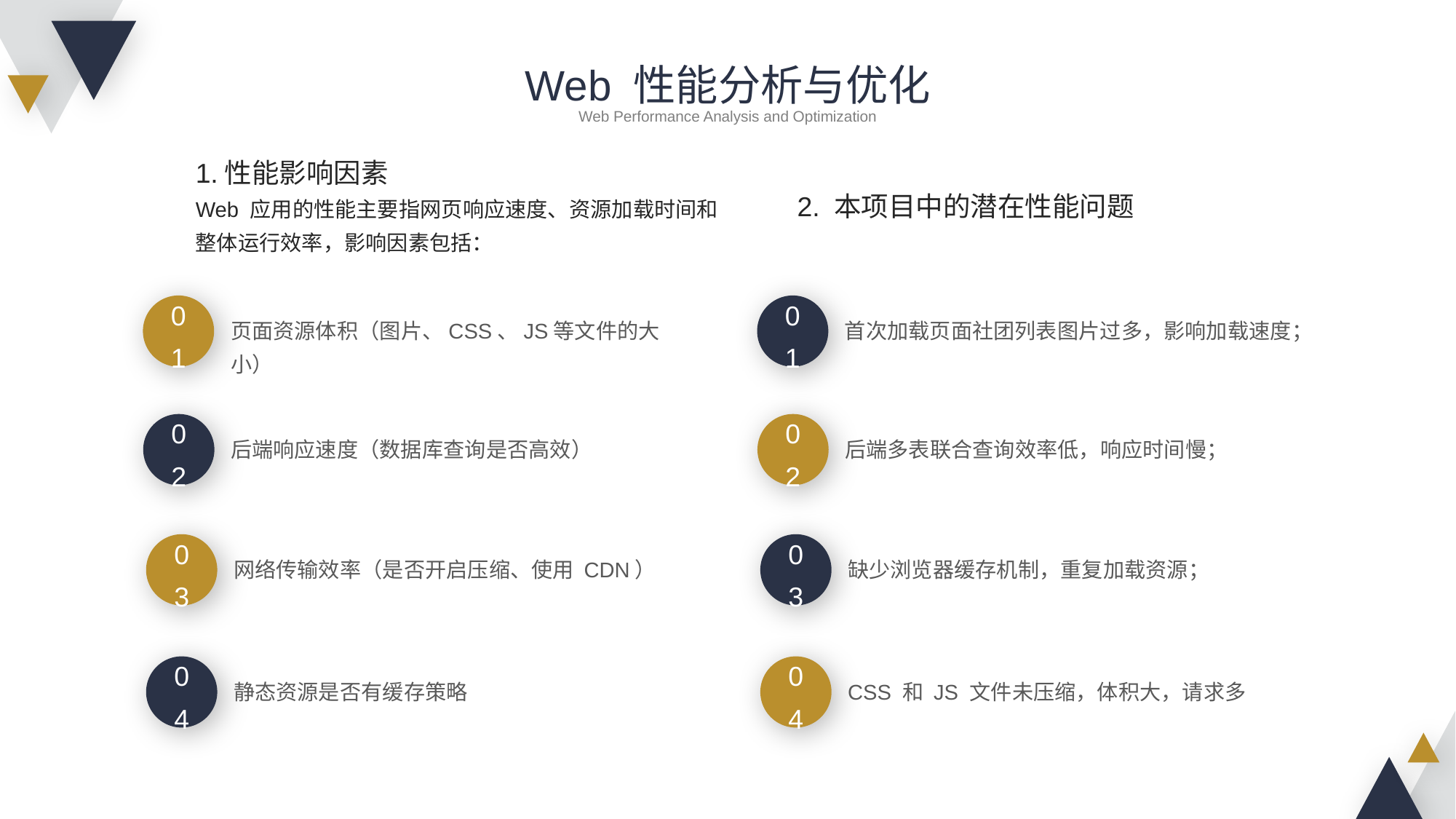

Web 性能分析与优化
Web Performance Analysis and Optimization
1.性能影响因素
Web 应用的性能主要指网页响应速度、资源加载时间和整体运行效率，影响因素包括：
2. 本项目中的潜在性能问题
01
01
首次加载页面社团列表图片过多，影响加载速度；
页面资源体积（图片、CSS、JS等文件的大小）
02
02
后端响应速度（数据库查询是否高效）
后端多表联合查询效率低，响应时间慢；
03
03
网络传输效率（是否开启压缩、使用 CDN）
缺少浏览器缓存机制，重复加载资源；
04
04
静态资源是否有缓存策略
CSS 和 JS 文件未压缩，体积大，请求多